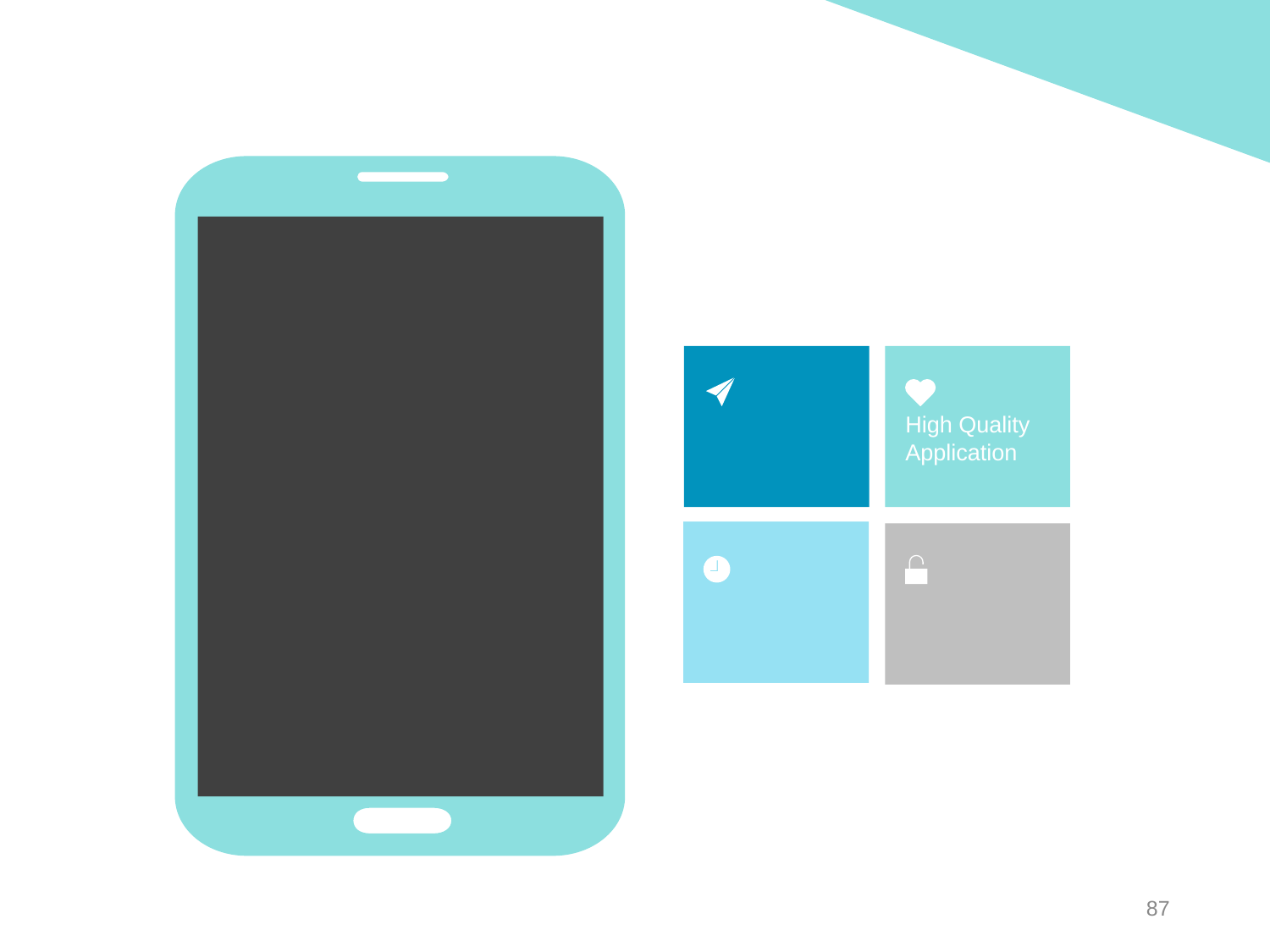

High Quality
Application
4. 두 번째 나라로 여행

87